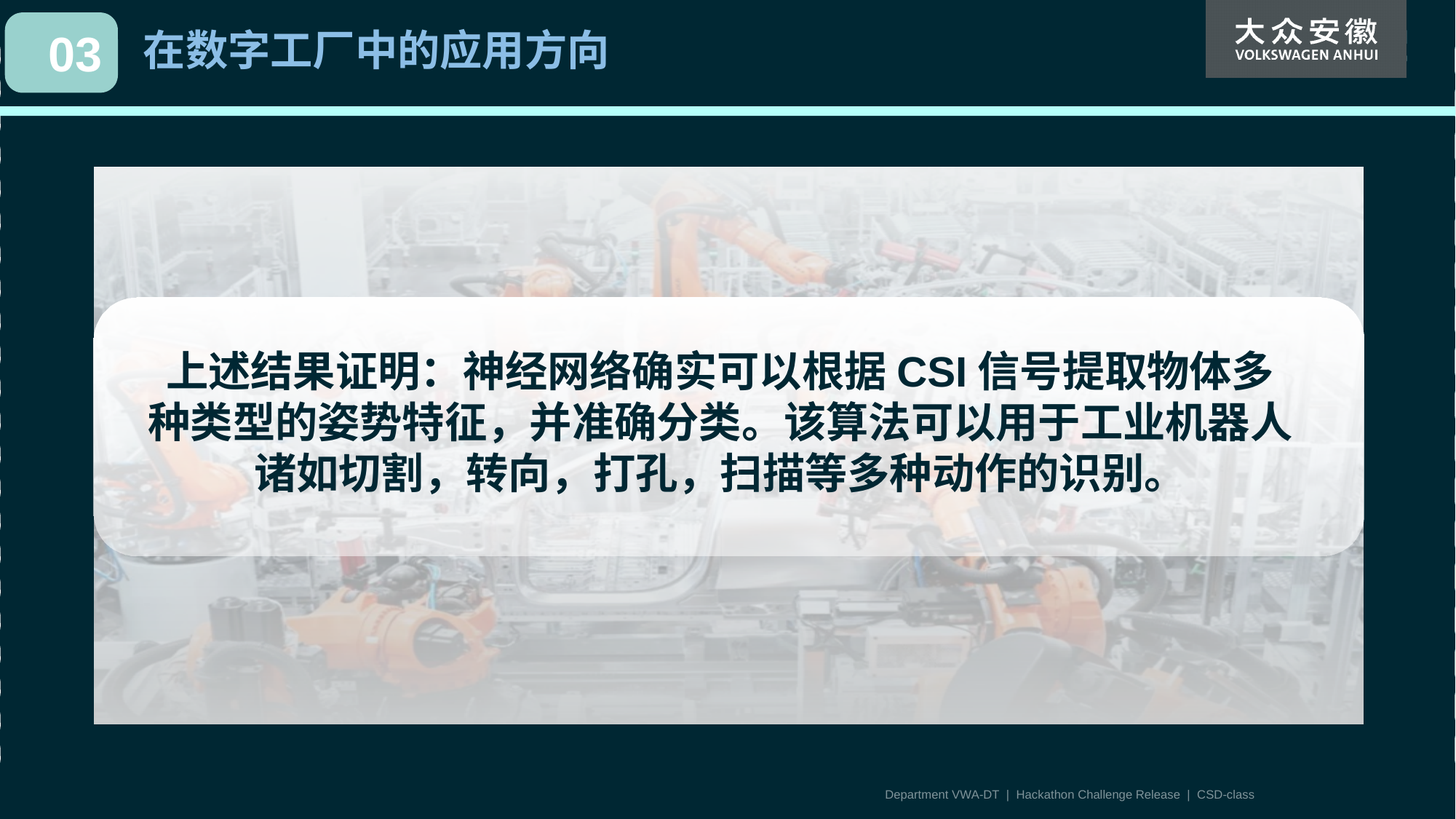

03
在数字工厂中的应用方向

上述结果证明：神经网络确实可以根据CSI信号提取物体多种类型的姿势特征，并准确分类。该算法可以用于工业机器人诸如切割，转向，打孔，扫描等多种动作的识别。

15
Department VWA-DT  |  Hackathon Challenge Release  |  CSD-class